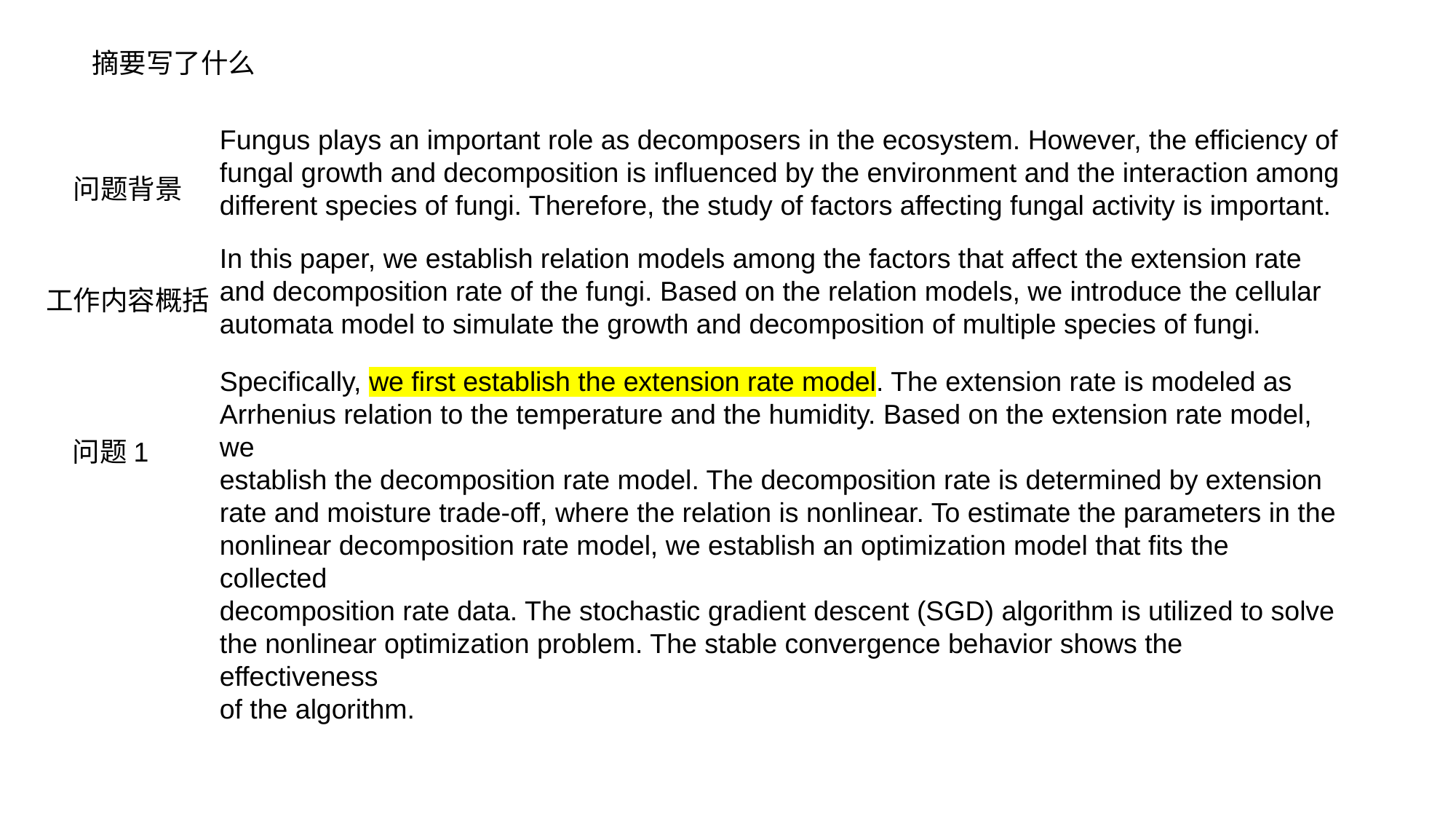

摘要写了什么
Fungus plays an important role as decomposers in the ecosystem. However, the efficiency of
fungal growth and decomposition is influenced by the environment and the interaction among
different species of fungi. Therefore, the study of factors affecting fungal activity is important.
问题背景
In this paper, we establish relation models among the factors that affect the extension rate
and decomposition rate of the fungi. Based on the relation models, we introduce the cellular
automata model to simulate the growth and decomposition of multiple species of fungi.
工作内容概括
Specifically, we first establish the extension rate model. The extension rate is modeled as
Arrhenius relation to the temperature and the humidity. Based on the extension rate model, we
establish the decomposition rate model. The decomposition rate is determined by extension
rate and moisture trade-off, where the relation is nonlinear. To estimate the parameters in the
nonlinear decomposition rate model, we establish an optimization model that fits the collected
decomposition rate data. The stochastic gradient descent (SGD) algorithm is utilized to solve
the nonlinear optimization problem. The stable convergence behavior shows the effectiveness
of the algorithm.
问题1